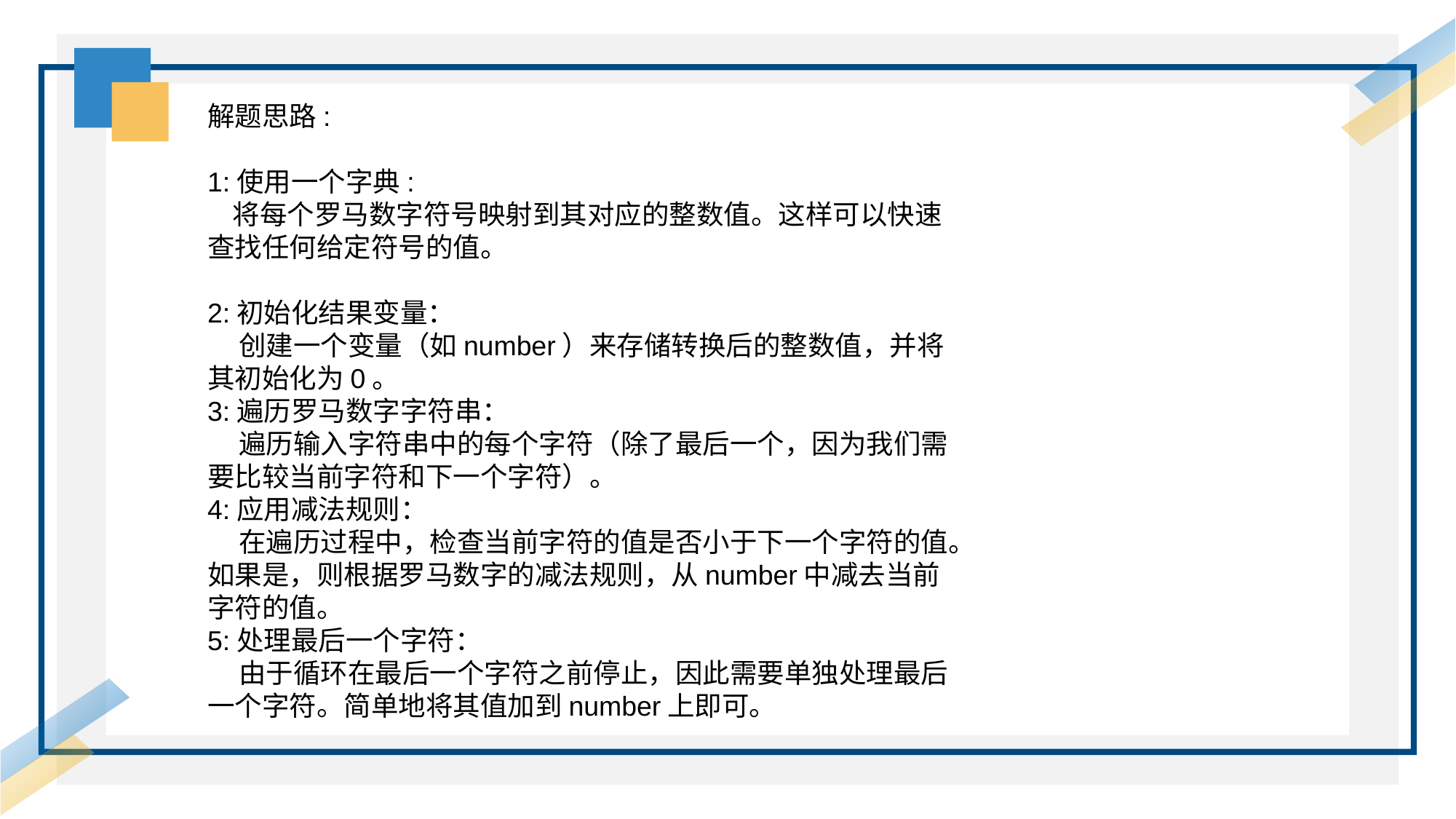

解题思路:

1:使用一个字典:
   将每个罗马数字符号映射到其对应的整数值。这样可以快速查找任何给定符号的值。

2:初始化结果变量：
    创建一个变量（如number）来存储转换后的整数值，并将其初始化为0。
3:遍历罗马数字字符串：
    遍历输入字符串中的每个字符（除了最后一个，因为我们需要比较当前字符和下一个字符）。
4:应用减法规则：
    在遍历过程中，检查当前字符的值是否小于下一个字符的值。如果是，则根据罗马数字的减法规则，从number中减去当前字符的值。
5:处理最后一个字符：
    由于循环在最后一个字符之前停止，因此需要单独处理最后一个字符。简单地将其值加到number上即可。